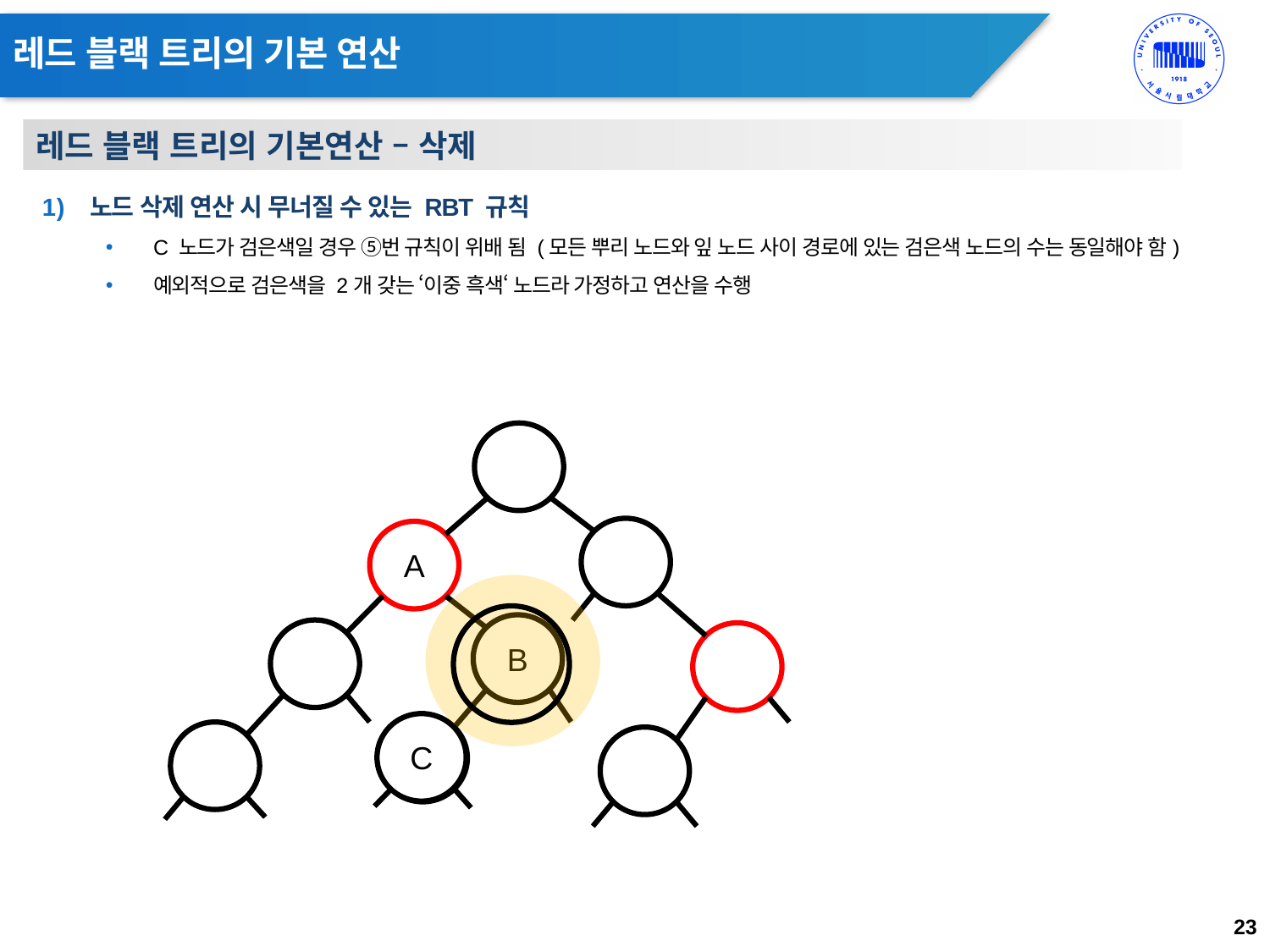

# 레드 블랙 트리의 기본 연산
레드 블랙 트리의 기본연산 – 삭제
노드 삭제 연산 시 무너질 수 있는 RBT 규칙
C 노드가 검은색일 경우 ⑤번 규칙이 위배 됨 (모든 뿌리 노드와 잎 노드 사이 경로에 있는 검은색 노드의 수는 동일해야 함)
예외적으로 검은색을 2개 갖는 ‘이중 흑색‘ 노드라 가정하고 연산을 수행

A

B

C
C

23